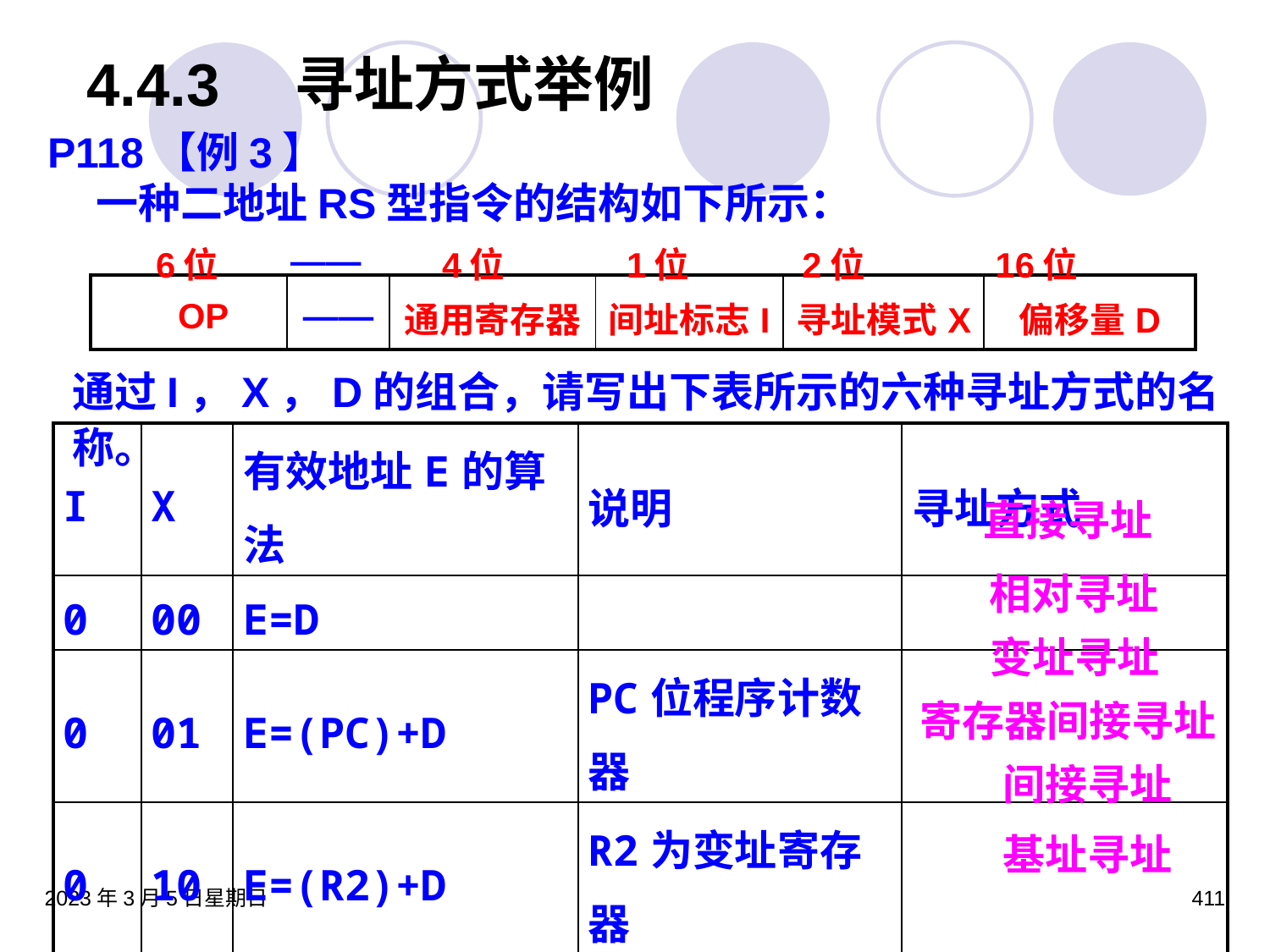

# 4.4.3　寻址方式举例
P118【例3】
    一种二地址RS型指令的结构如下所示：

	通过I，X，D的组合，请写出下表所示的六种寻址方式的名称。
| 6位 | —— | 4位 | 1位 | 2位 | 16位 |
| --- | --- | --- | --- | --- | --- |
| OP | —— | 通用寄存器 | 间址标志I | 寻址模式X | 偏移量D |
| --- | --- | --- | --- | --- | --- |
| I | X | 有效地址E的算法 | 说明 | 寻址方式 |
| --- | --- | --- | --- | --- |
| 0 | 00 | E=D |  |  |
| 0 | 01 | E=(PC)+D | PC位程序计数器 |  |
| 0 | 10 | E=(R2)+D | R2为变址寄存器 |  |
| 1 | 11 | E=(R3) |  |  |
| 1 | 00 | E=(D) |  |  |
| 0 | 11 | E=(R1)+D | R1为基址寄存器 |  |
直接寻址
相对寻址
变址寻址
寄存器间接寻址
间接寻址
基址寻址
2023年3月5日星期日
411